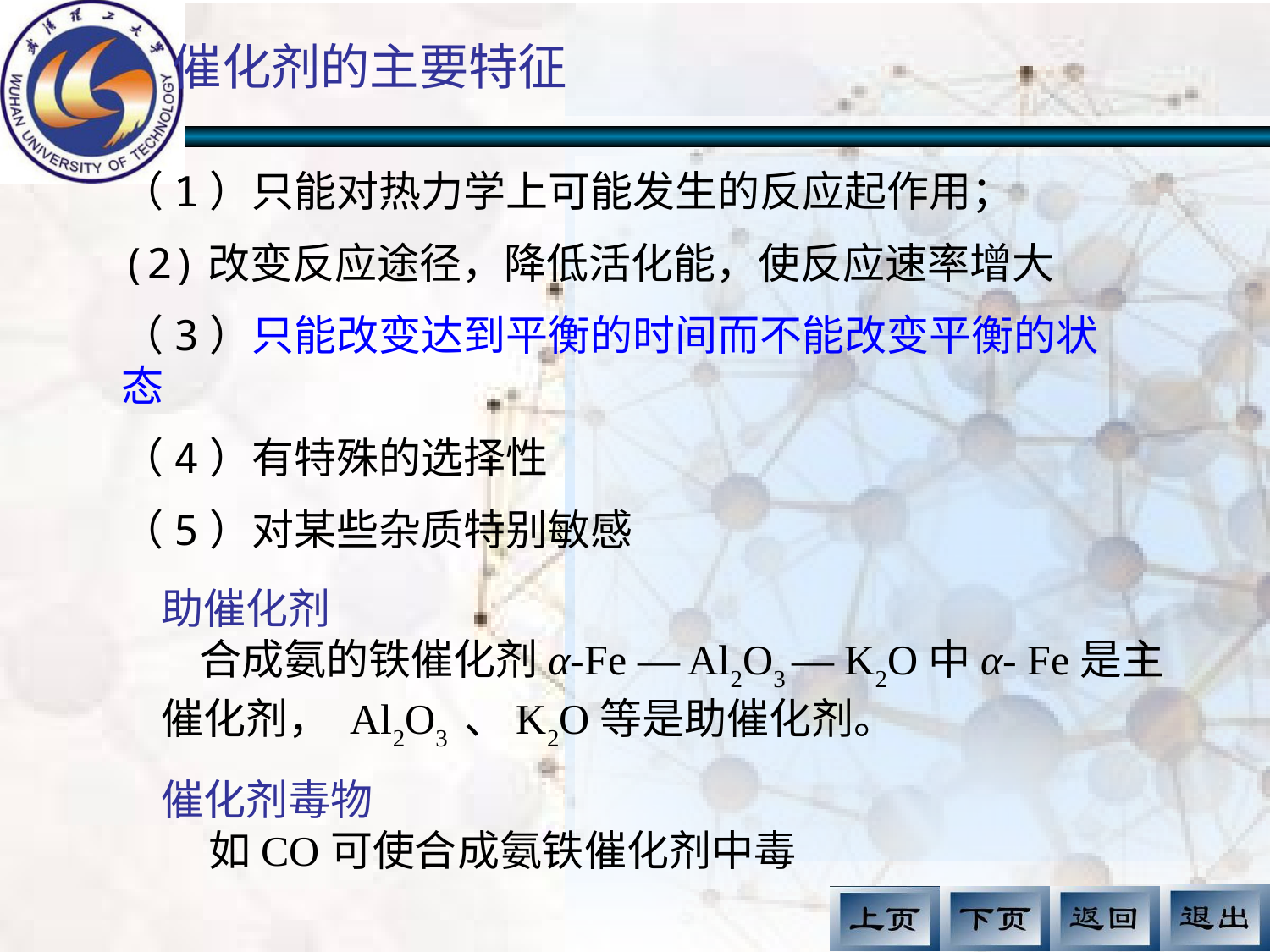

催化剂的主要特征
（1）只能对热力学上可能发生的反应起作用；
(2)改变反应途径，降低活化能，使反应速率增大
（3）只能改变达到平衡的时间而不能改变平衡的状态
（4）有特殊的选择性
（5）对某些杂质特别敏感
助催化剂
    合成氨的铁催化剂α-Fe — Al2O3 — K2O中α- Fe是主催化剂， Al2O3 、K2O等是助催化剂。
催化剂毒物
     如CO可使合成氨铁催化剂中毒